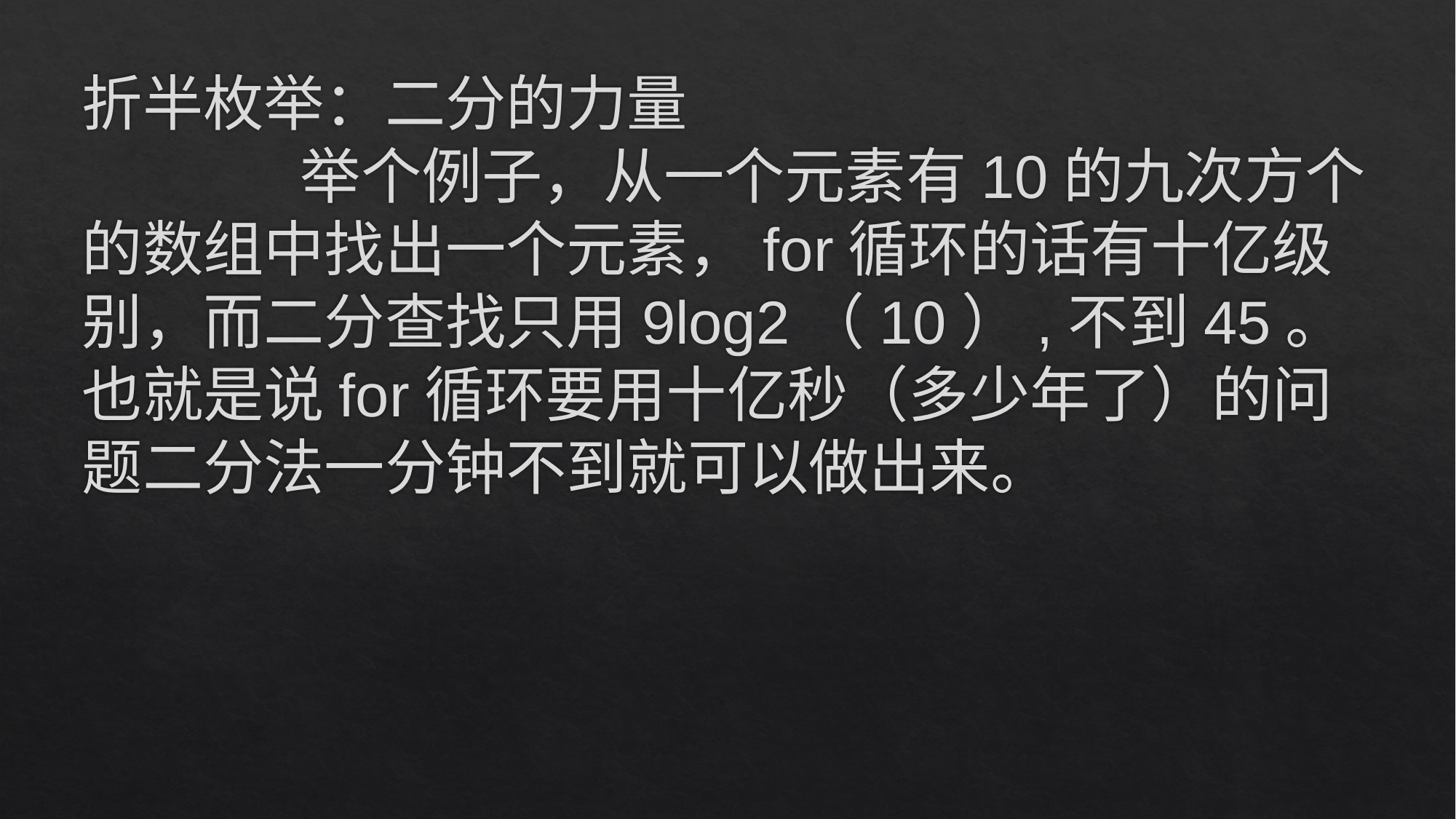

# 折半枚举：二分的力量 举个例子，从一个元素有10的九次方个的数组中找出一个元素，for循环的话有十亿级别，而二分查找只用9log2（10）,不到45。也就是说for循环要用十亿秒（多少年了）的问题二分法一分钟不到就可以做出来。